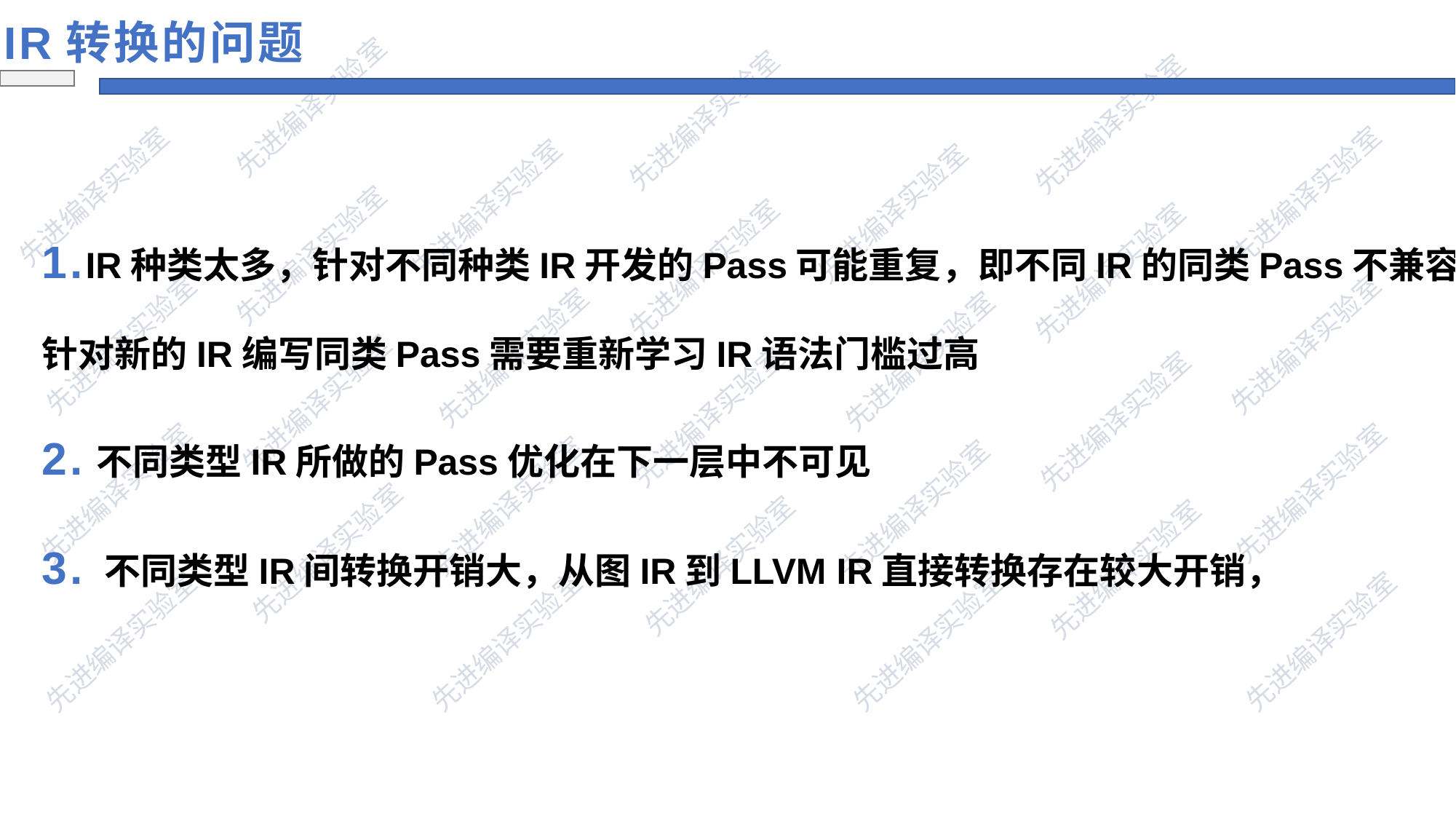

IR转换的问题

1.IR种类太多，针对不同种类IR开发的Pass可能重复，即不同IR的同类Pass不兼容，
针对新的IR编写同类Pass需要重新学习IR语法门槛过高
2.不同类型IR所做的Pass优化在下一层中不可见
3. 不同类型IR间转换开销大，从图IR到LLVM IR直接转换存在较大开销，